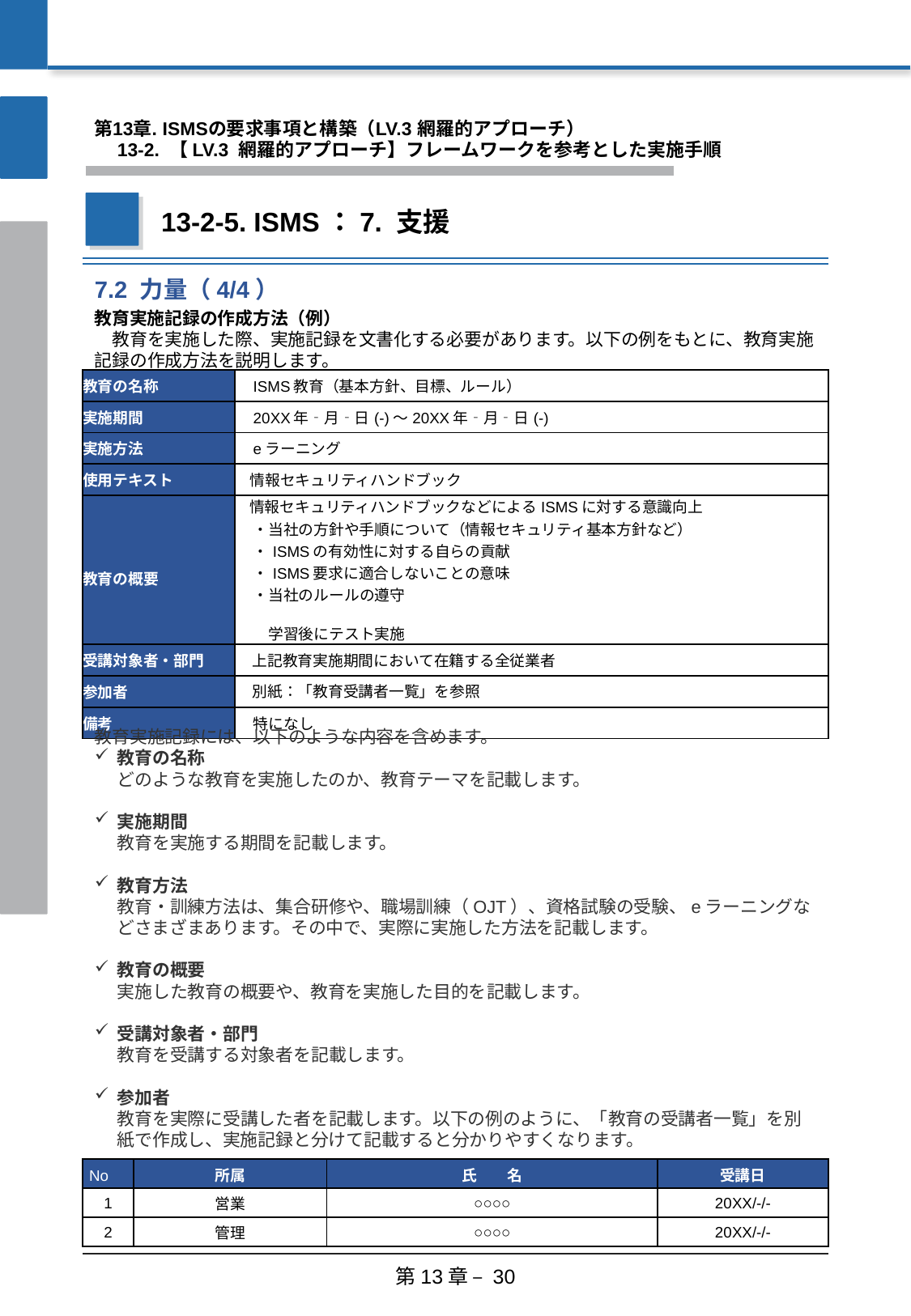

第13章. ISMSの要求事項と構築（LV.3 網羅的アプローチ）
　13-2. 【LV.3 網羅的アプローチ】フレームワークを参考とした実施手順
13-2-5. ISMS：7. 支援
7.2 力量（4/4）
教育実施記録の作成方法（例）
　教育を実施した際、実施記録を文書化する必要があります。以下の例をもとに、教育実施記録の作成方法を説明します。
| 教育の名称 | ISMS教育（基本方針、目標、ルール） |
| --- | --- |
| 実施期間 | 20XX年‐月‐日(‐)～20XX年‐月‐日(‐) |
| 実施方法 | eラーニング |
| 使用テキスト | 情報セキュリティハンドブック |
| 教育の概要 | 情報セキュリティハンドブックなどによるISMSに対する意識向上 ・当社の方針や手順について（情報セキュリティ基本方針など） ・ISMSの有効性に対する自らの貢献 ・ISMS要求に適合しないことの意味 ・当社のルールの遵守   　学習後にテスト実施 |
| 受講対象者・部門 | 上記教育実施期間において在籍する全従業者 |
| 参加者 | 別紙：「教育受講者一覧」を参照 |
| 備考 | 特になし |
教育実施記録には、以下のような内容を含めます。
教育の名称
どのような教育を実施したのか、教育テーマを記載します。

実施期間
教育を実施する期間を記載します。

教育方法
教育・訓練方法は、集合研修や、職場訓練（OJT）、資格試験の受験、eラーニングなどさまざまあります。その中で、実際に実施した方法を記載します。

教育の概要
実施した教育の概要や、教育を実施した目的を記載します。

受講対象者・部門
教育を受講する対象者を記載します。

参加者
教育を実際に受講した者を記載します。以下の例のように、「教育の受講者一覧」を別紙で作成し、実施記録と分けて記載すると分かりやすくなります。
| No | 所属 | 氏　　名 | 受講日 |
| --- | --- | --- | --- |
| 1 | 営業 | ○○○○ | 20XX/-/- |
| 2 | 管理 | ○○○○ | 20XX/-/- |
第13章 – 30